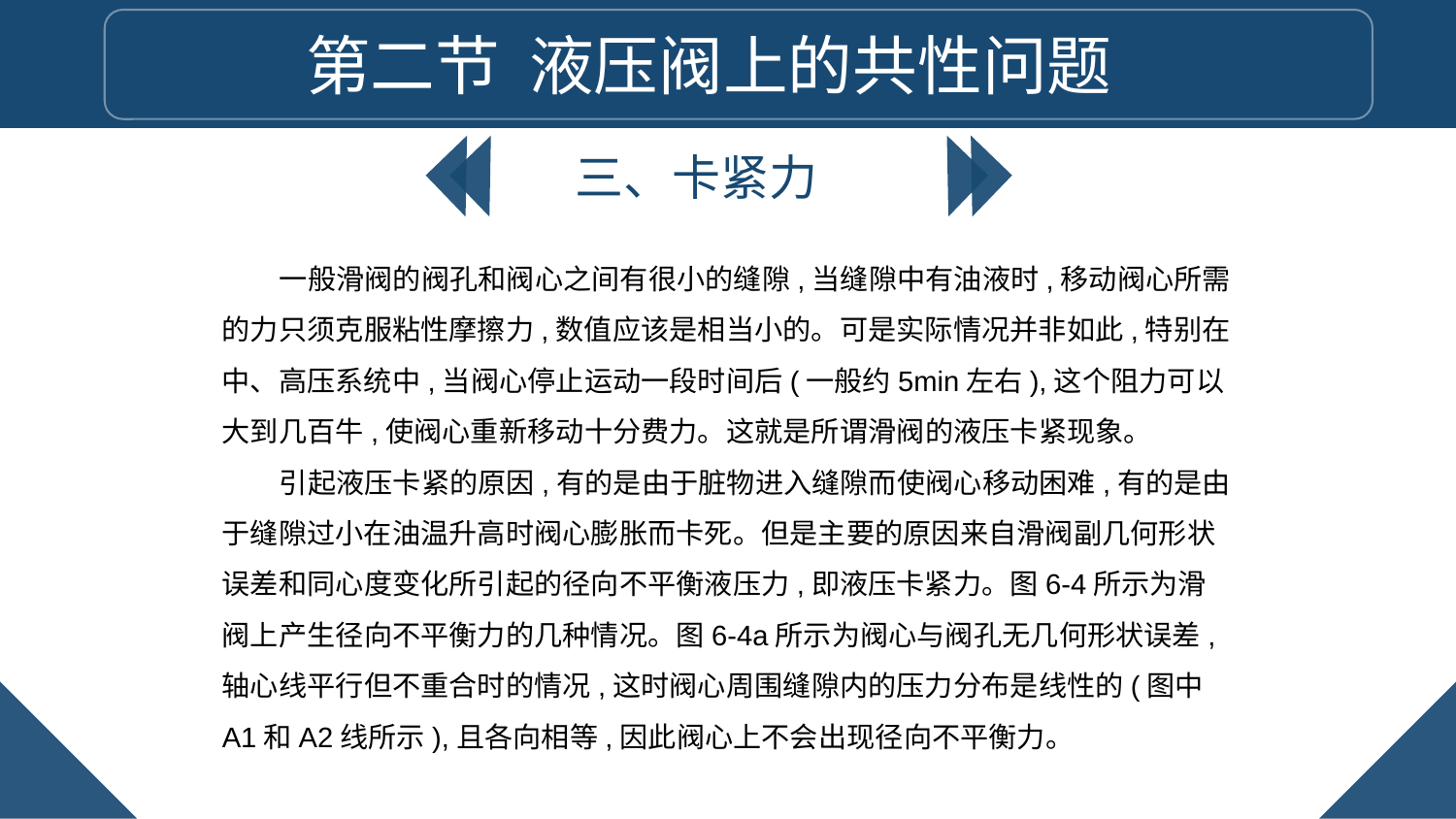

第二节  液压阀上的共性问题

三、卡紧力

一般滑阀的阀孔和阀心之间有很小的缝隙,当缝隙中有油液时,移动阀心所需的力只须克服粘性摩擦力,数值应该是相当小的。可是实际情况并非如此,特别在中、高压系统中,当阀心停止运动一段时间后(一般约5min左右),这个阻力可以大到几百牛,使阀心重新移动十分费力。这就是所谓滑阀的液压卡紧现象。
引起液压卡紧的原因,有的是由于脏物进入缝隙而使阀心移动困难,有的是由于缝隙过小在油温升高时阀心膨胀而卡死。但是主要的原因来自滑阀副几何形状误差和同心度变化所引起的径向不平衡液压力,即液压卡紧力。图6-4所示为滑阀上产生径向不平衡力的几种情况。图6-4a所示为阀心与阀孔无几何形状误差,轴心线平行但不重合时的情况,这时阀心周围缝隙内的压力分布是线性的(图中A1和A2线所示),且各向相等,因此阀心上不会出现径向不平衡力。